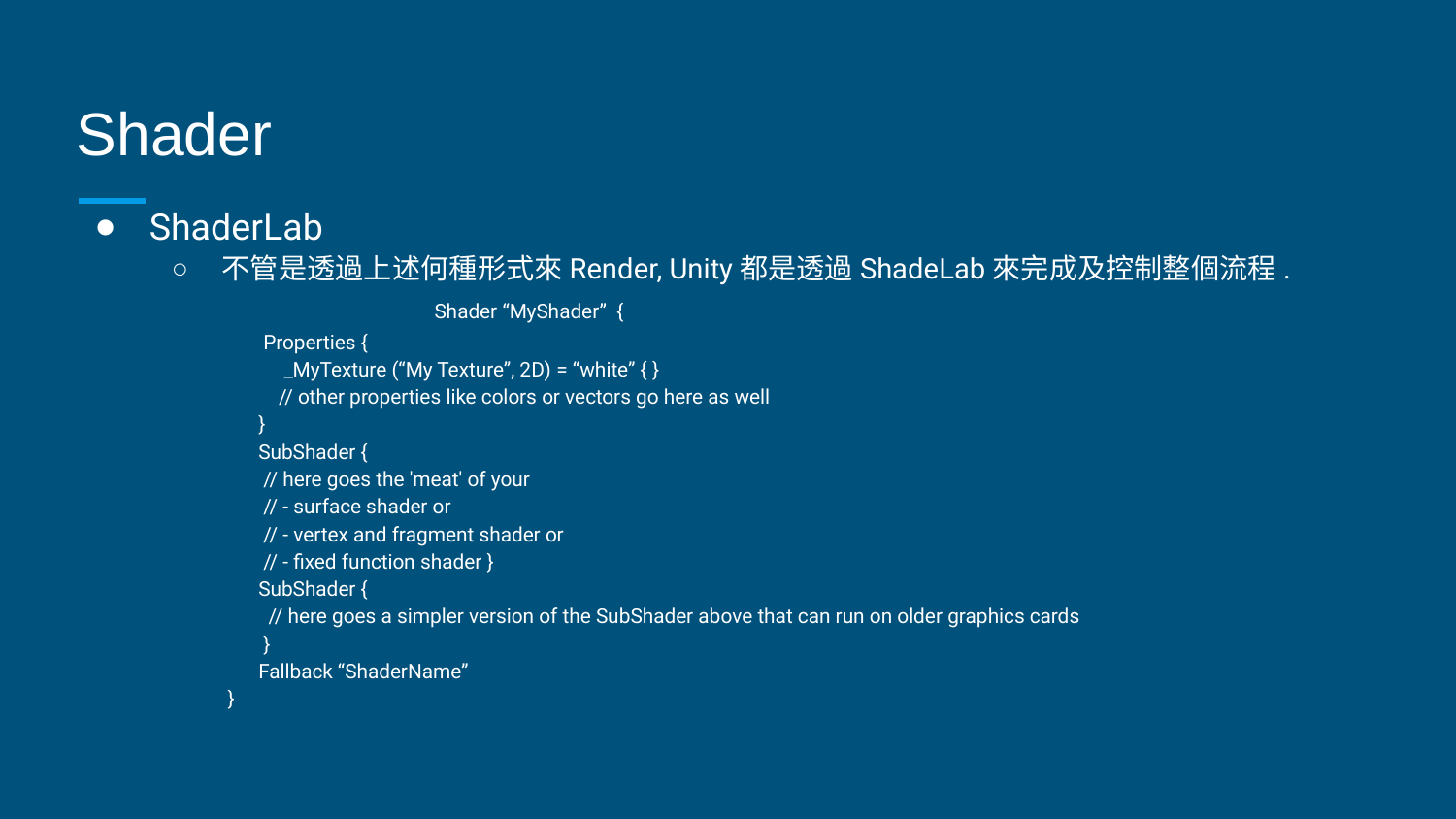

# Shader
ShaderLab
不管是透過上述何種形式來Render, Unity都是透過ShadeLab來完成及控制整個流程.
     			 Shader “MyShader”  {
       Properties {
           _MyTexture (“My Texture”, 2D) = “white” { }
          // other properties like colors or vectors go here as well
      }
      SubShader {
       // here goes the 'meat' of your
       // - surface shader or
       // - vertex and fragment shader or
       // - fixed function shader }
      SubShader {
        // here goes a simpler version of the SubShader above that can run on older graphics cards
       }
      Fallback “ShaderName”
}